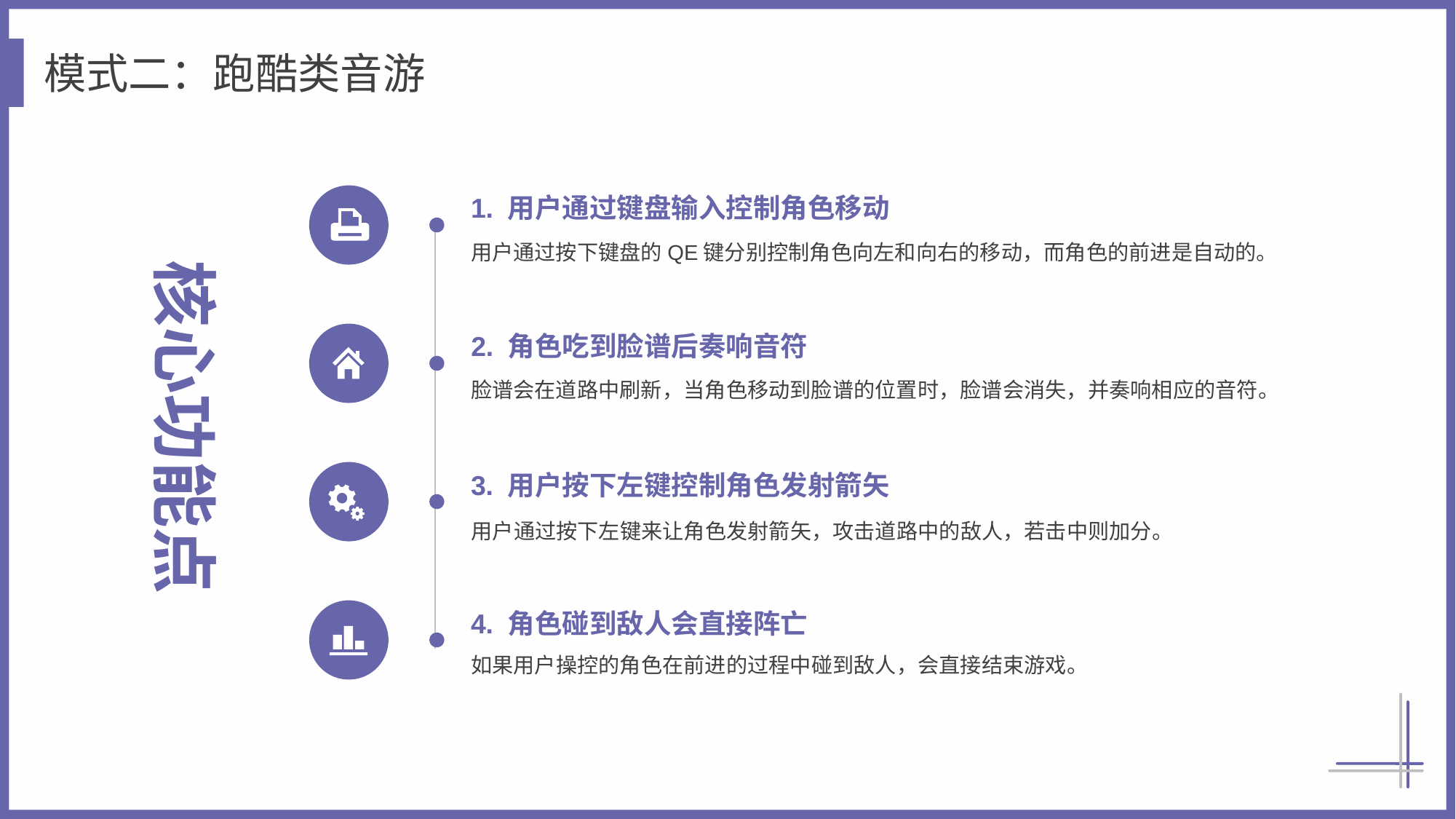

模式二：跑酷类音游

1. 用户通过键盘输入控制角色移动
用户通过按下键盘的QE键分别控制角色向左和向右的移动，而角色的前进是自动的。

核心功能点

2. 角色吃到脸谱后奏响音符
脸谱会在道路中刷新，当角色移动到脸谱的位置时，脸谱会消失，并奏响相应的音符。

3. 用户按下左键控制角色发射箭矢
用户通过按下左键来让角色发射箭矢，攻击道路中的敌人，若击中则加分。

4. 角色碰到敌人会直接阵亡
如果用户操控的角色在前进的过程中碰到敌人，会直接结束游戏。